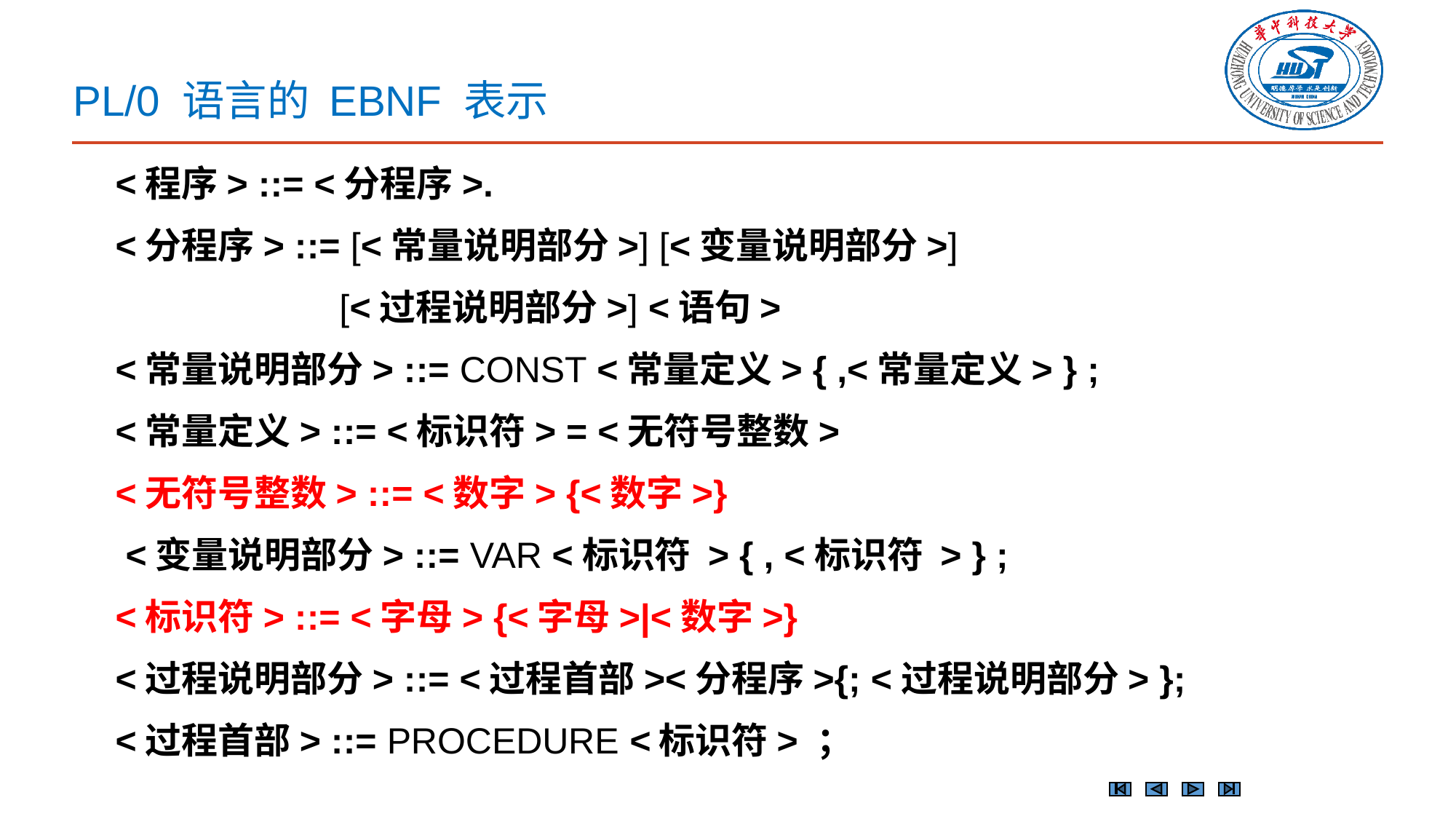

# PL/0 语言的 EBNF 表示
<程序> ::= <分程序>.
<分程序> ::= [<常量说明部分>] [<变量说明部分>]
                      [<过程说明部分>] <语句>
<常量说明部分> ::= CONST <常量定义> { ,<常量定义> } ;
<常量定义> ::= <标识符> = <无符号整数>
<无符号整数> ::= <数字> {<数字>}
 <变量说明部分> ::= VAR <标识符 > { , <标识符 > } ;
<标识符> ::= <字母> {<字母>|<数字>}
<过程说明部分> ::= <过程首部><分程序>{; <过程说明部分> };
<过程首部> ::= PROCEDURE <标识符> ；